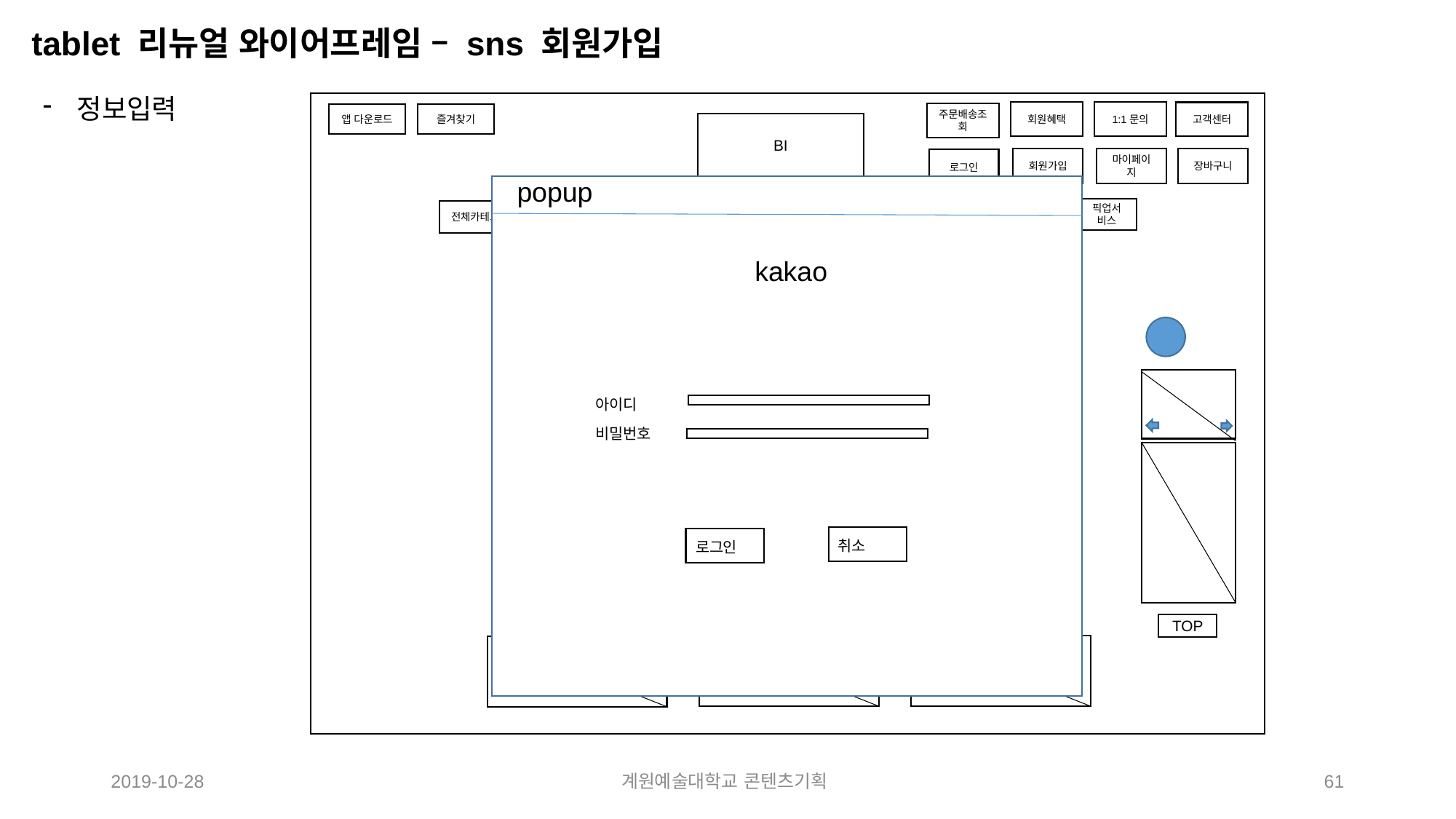

tablet 리뉴얼 와이어프레임 – sns 회원가입
정보입력

회원혜택
1:1문의
고객센터
주문배송조회
앱 다운로드
즐겨찾기
BI
회원가입
마이페이지
장바구니
로그인
popup

Ak쁨(뷰티)
행사
카드뉴스
베스트100
픽업서비스
ak 플라자
애경쇼핑헤택 week

문화/이벤트/쿠폰
전체카테고리
파워딜
kakao

카카오
로그인

아이디

비밀번호

카카오 회원가입

취소
로그인
TOP

2019-10-28
계원예술대학교 콘텐츠기획
61